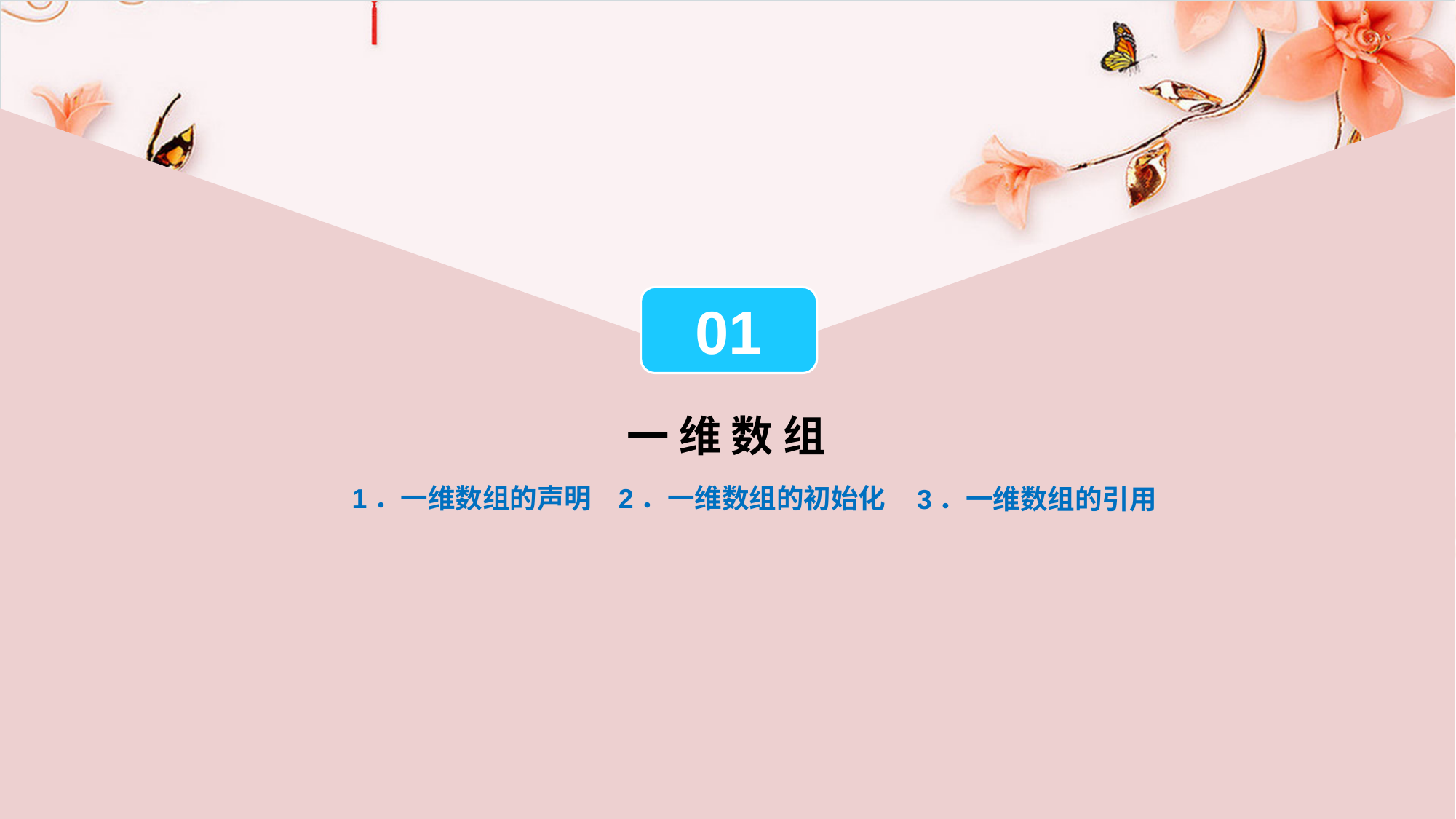

01
一 维 数 组
1．一维数组的声明
2．一维数组的初始化
3．一维数组的引用